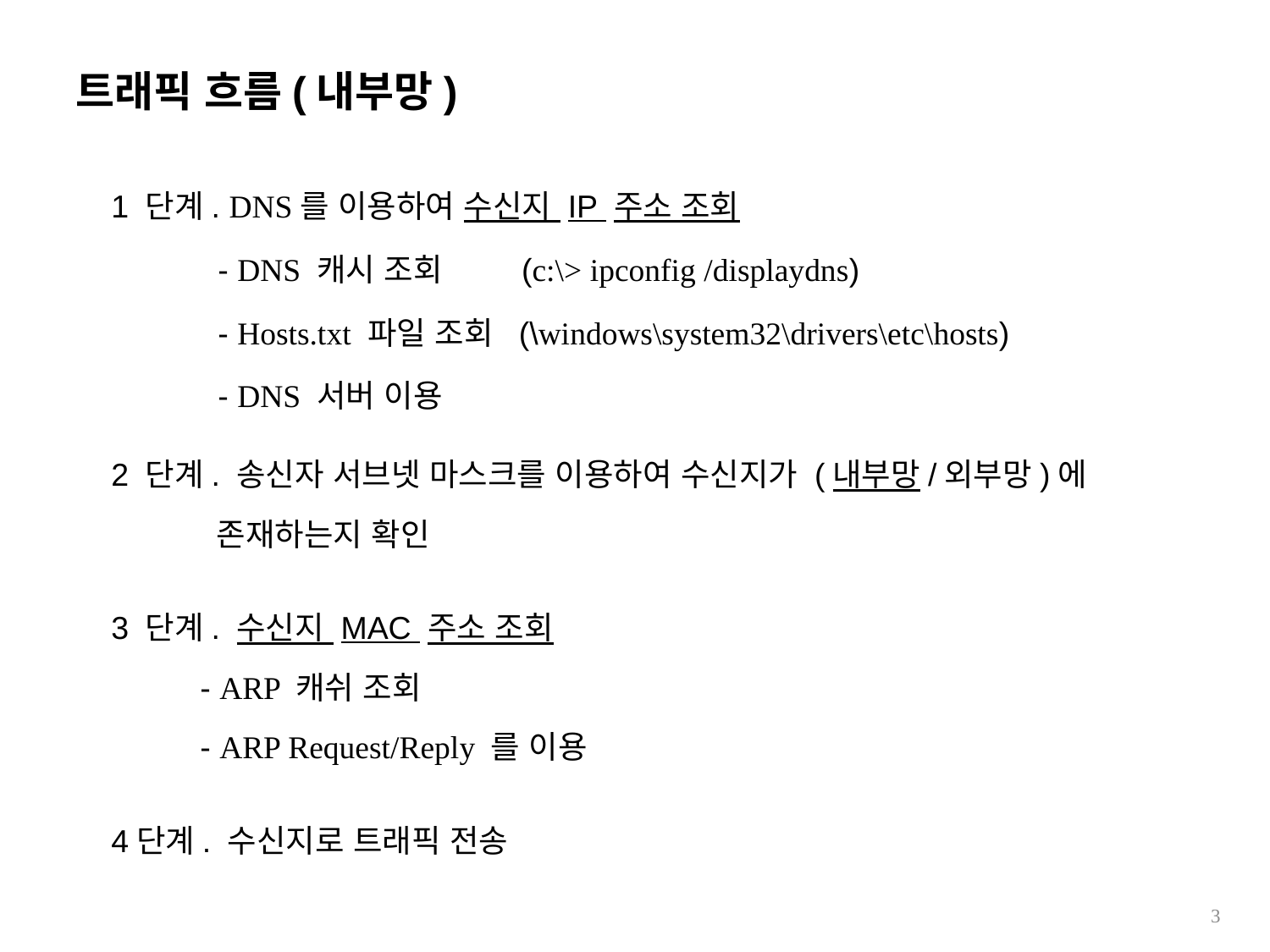

트래픽 흐름(내부망)
1 단계. DNS를 이용하여 수신지 IP 주소 조회
            - DNS 캐시 조회        (c:\> ipconfig /displaydns)
            - Hosts.txt 파일 조회  (\windows\system32\drivers\etc\hosts)
            - DNS 서버 이용
2 단계. 송신자 서브넷 마스크를 이용하여 수신지가 (내부망/외부망)에
           존재하는지 확인
3 단계. 수신지 MAC 주소 조회
          - ARP 캐쉬 조회
          - ARP Request/Reply 를 이용
4단계. 수신지로 트래픽 전송
3